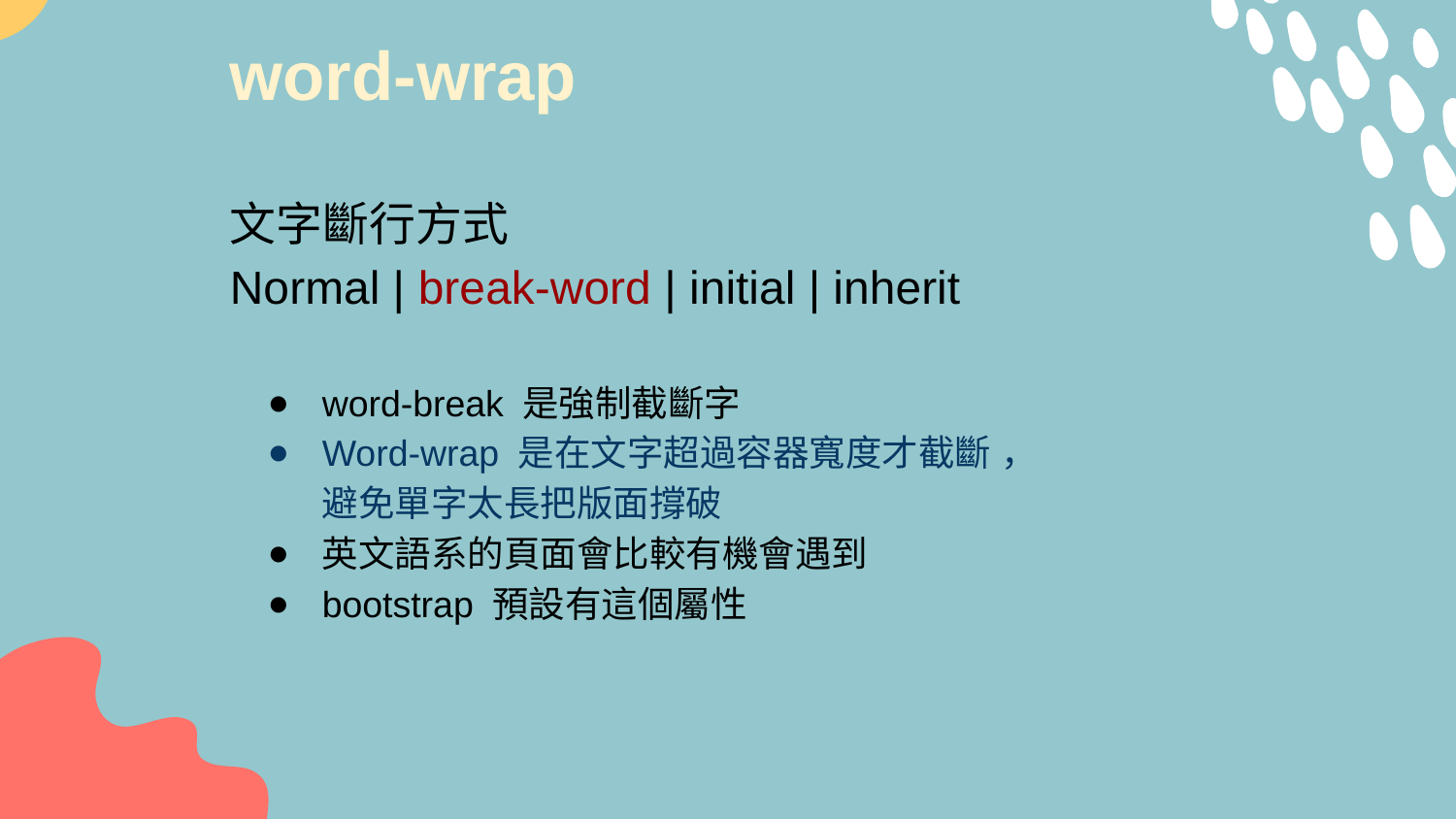

# word-wrap

文字斷行方式
Normal | break-word | initial | inherit
word-break 是強制截斷字
Word-wrap 是在文字超過容器寬度才截斷 ，
避免單字太長把版面撐破
英文語系的頁面會比較有機會遇到
bootstrap 預設有這個屬性